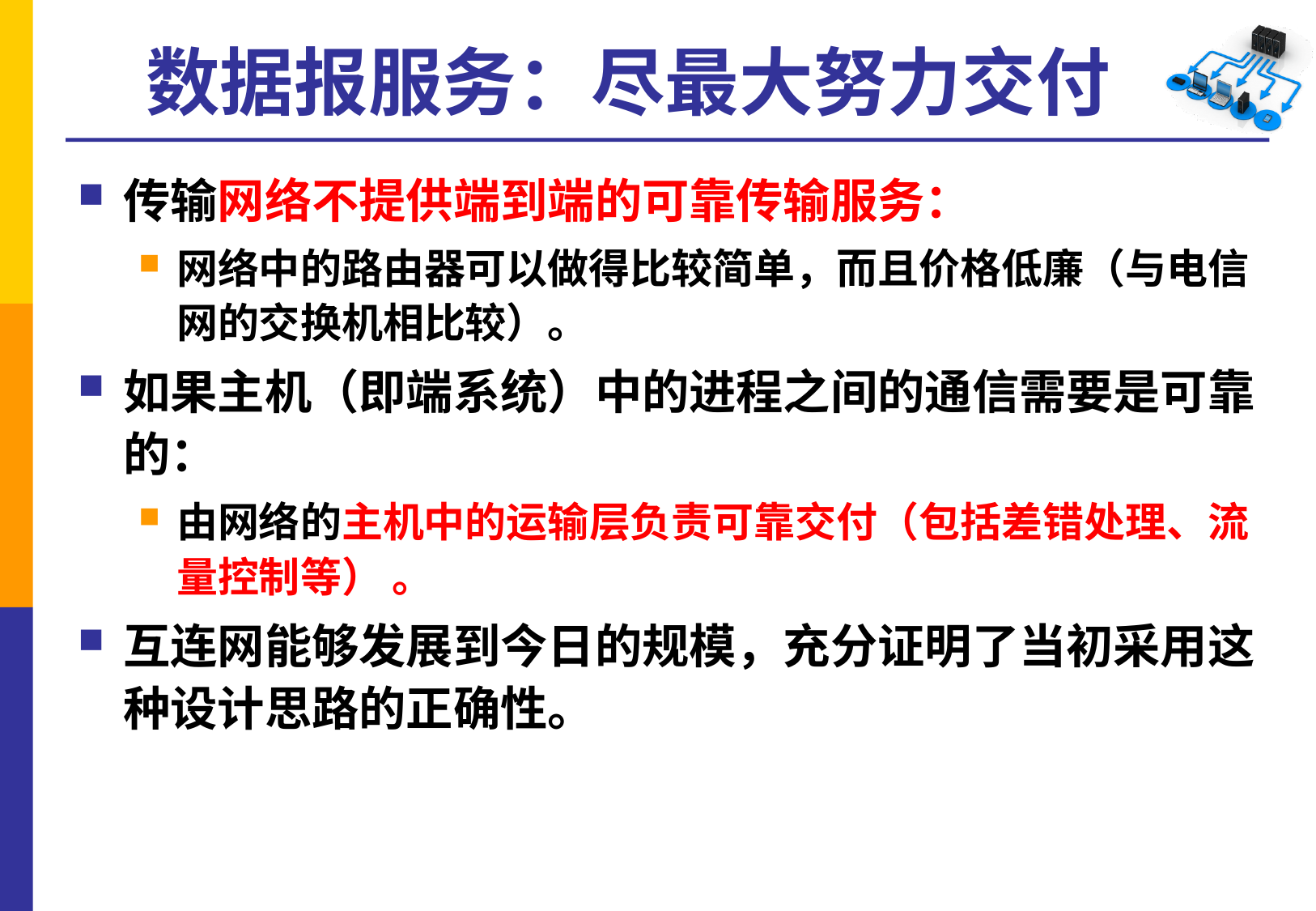

# 数据报服务：尽最大努力交付
传输网络不提供端到端的可靠传输服务：
网络中的路由器可以做得比较简单，而且价格低廉（与电信网的交换机相比较）。
如果主机（即端系统）中的进程之间的通信需要是可靠的：
由网络的主机中的运输层负责可靠交付（包括差错处理、流量控制等） 。
互连网能够发展到今日的规模，充分证明了当初采用这种设计思路的正确性。